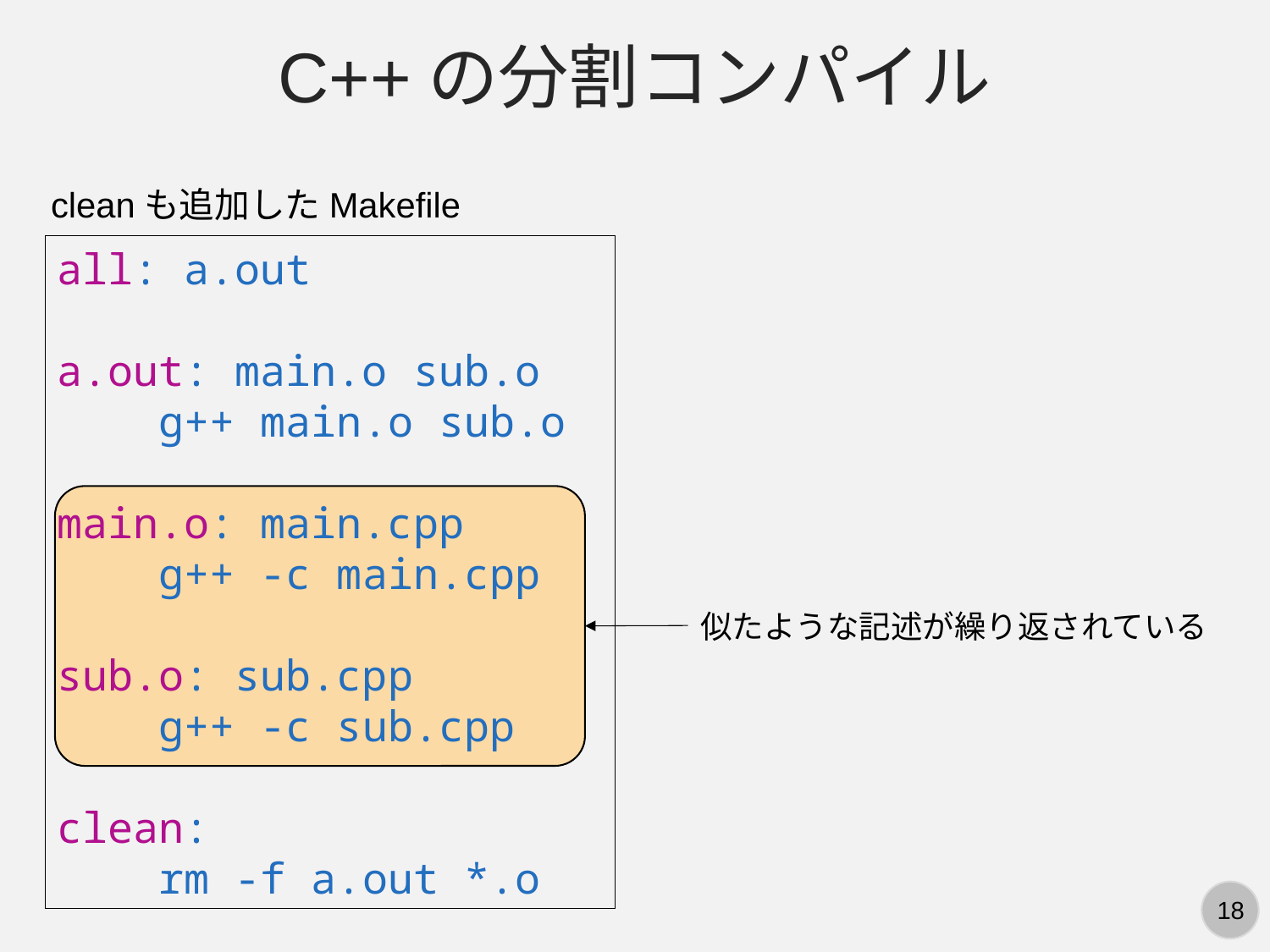

C++の分割コンパイル
cleanも追加したMakefile
all: a.out
a.out: main.o sub.o
    g++ main.o sub.o
main.o: main.cpp
    g++ -c main.cpp
sub.o: sub.cpp
    g++ -c sub.cpp
clean:
    rm -f a.out *.o

似たような記述が繰り返されている